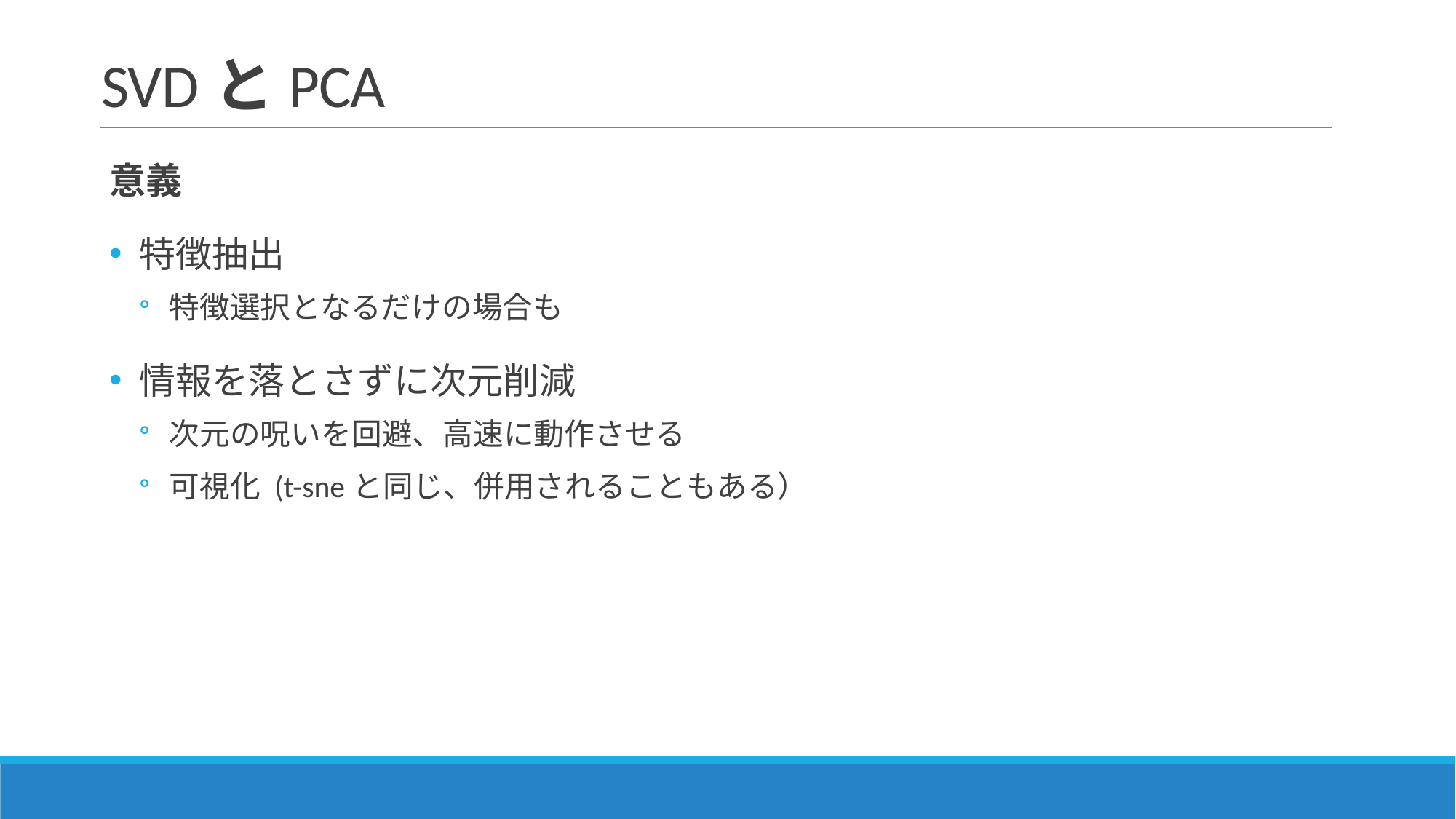

# SVDとPCA
意義
特徴抽出
特徴選択となるだけの場合も
情報を落とさずに次元削減
次元の呪いを回避、高速に動作させる
可視化 (t-sneと同じ、併用されることもある）